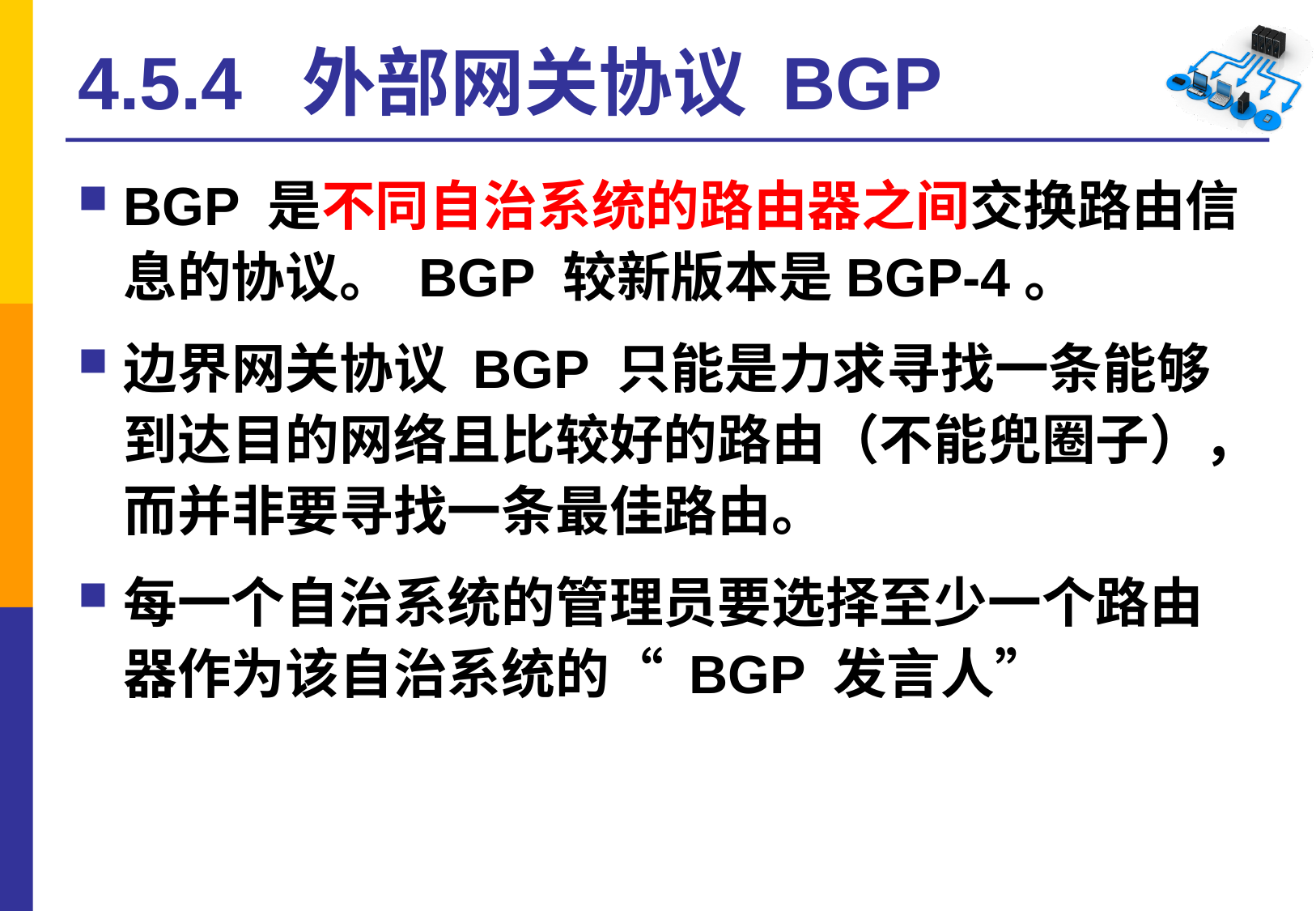

# 4.5.4  外部网关协议 BGP
BGP 是不同自治系统的路由器之间交换路由信息的协议。 BGP 较新版本是BGP-4。
边界网关协议 BGP 只能是力求寻找一条能够到达目的网络且比较好的路由（不能兜圈子），而并非要寻找一条最佳路由。
每一个自治系统的管理员要选择至少一个路由器作为该自治系统的“ BGP 发言人”